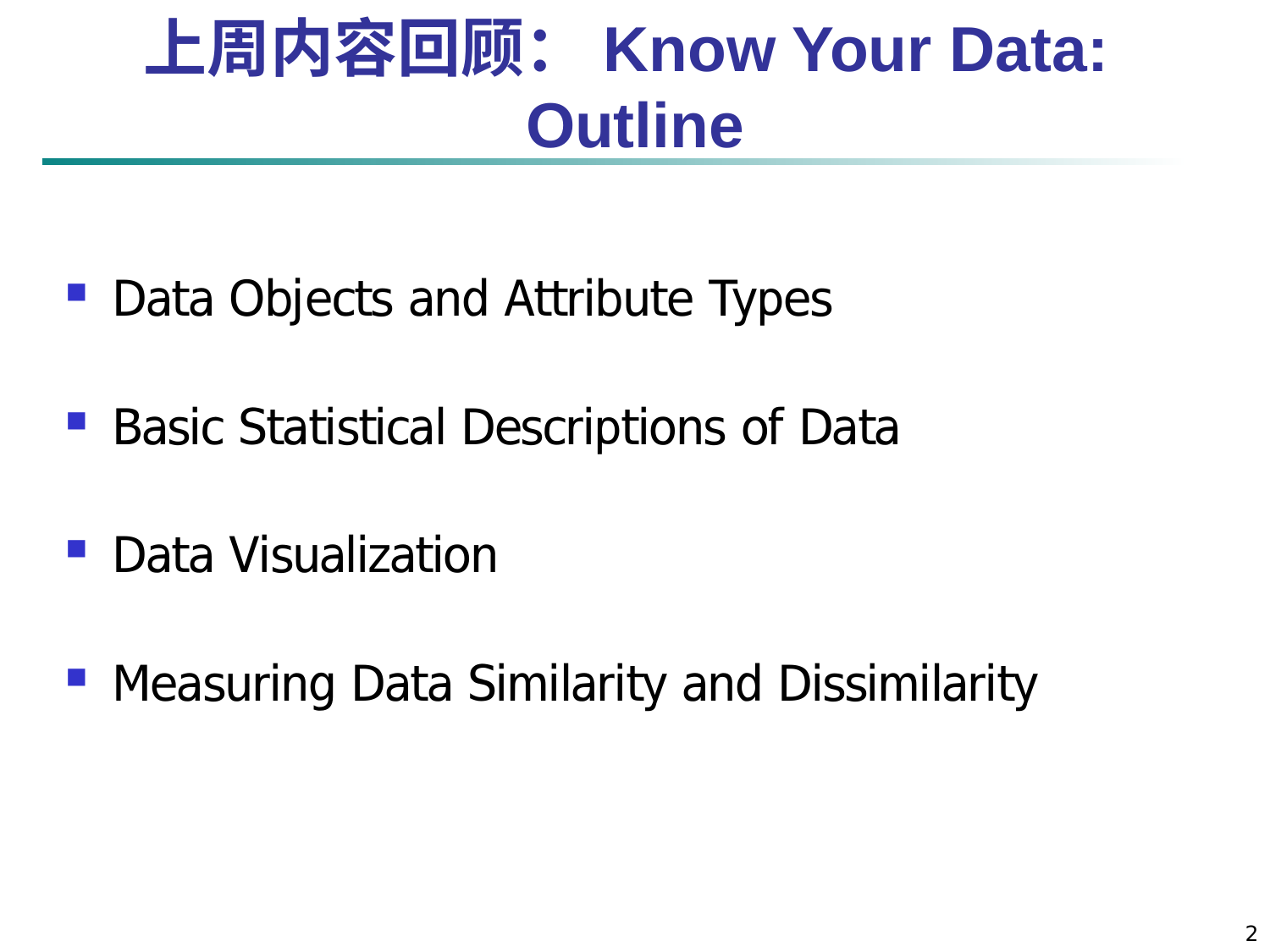

# 上周内容回顾：Know Your Data:  Outline
Data Objects and Attribute Types
Basic Statistical Descriptions of Data
Data Visualization
Measuring Data Similarity and Dissimilarity
2